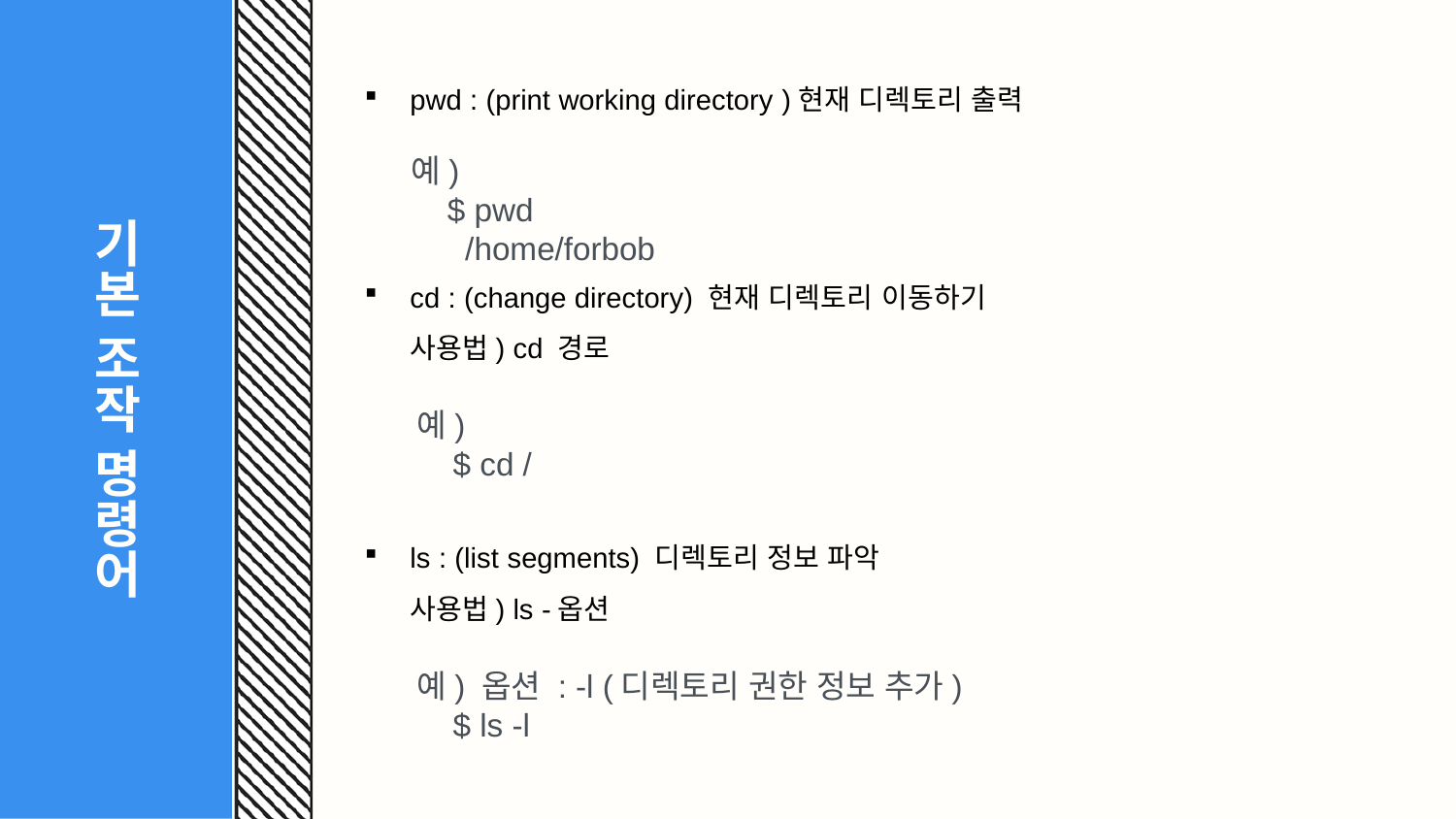

# 기본 조작 명령어
pwd : (print working directory )현재 디렉토리 출력
예)
    $ pwd
      /home/forbob
cd : (change directory) 현재 디렉토리 이동하기
사용법) cd 경로
예)
    $ cd /
ls : (list segments) 디렉토리 정보 파악
사용법) ls -옵션
예) 옵션 : -l (디렉토리 권한 정보 추가)
    $ ls -l